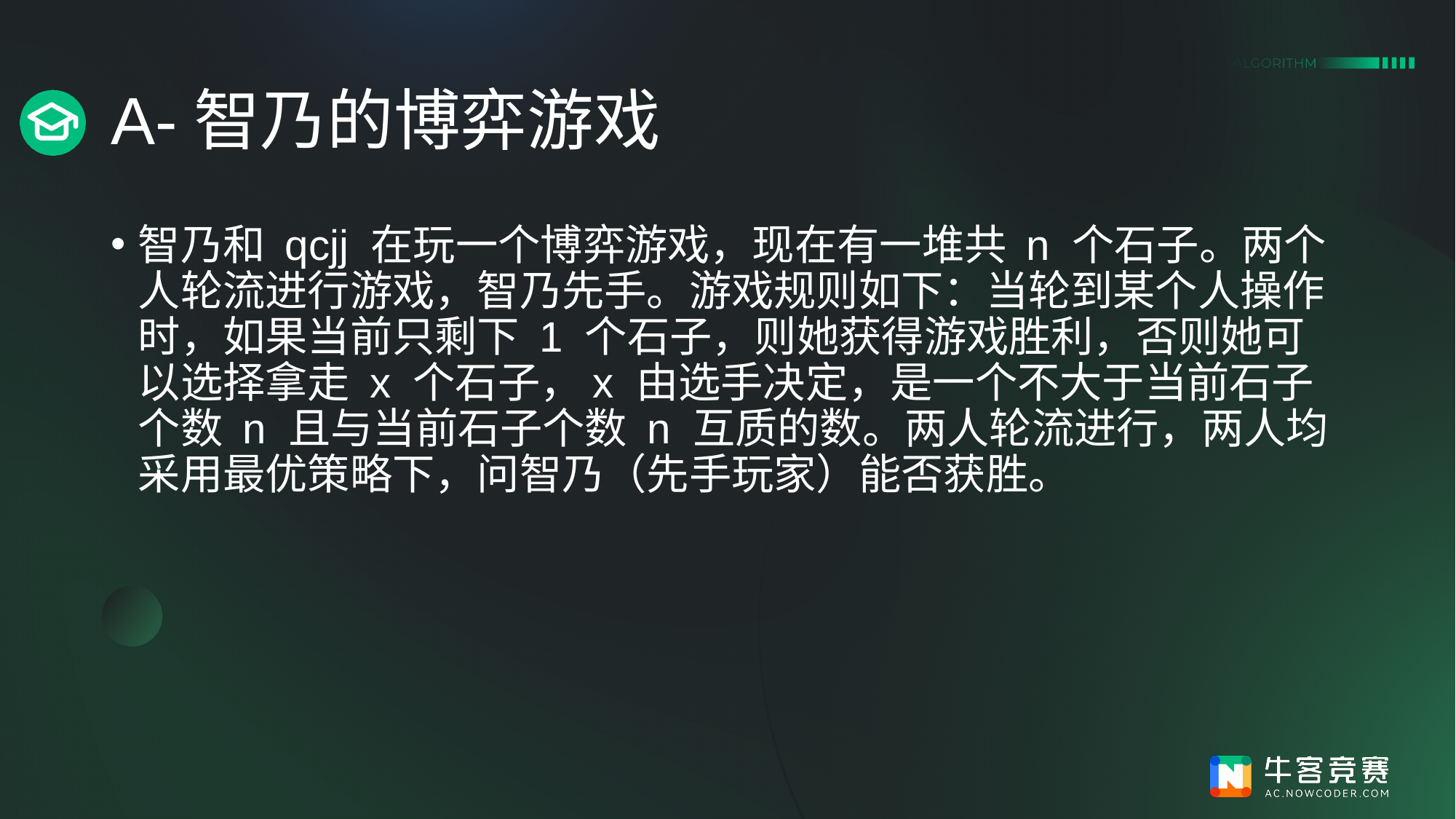

# A-智乃的博弈游戏
智乃和 qcjj 在玩一个博弈游戏，现在有一堆共 n 个石子。两个人轮流进行游戏，智乃先手。游戏规则如下：当轮到某个人操作时，如果当前只剩下 1 个石子，则她获得游戏胜利，否则她可以选择拿走 x 个石子，x 由选手决定，是一个不大于当前石子个数 n 且与当前石子个数 n 互质的数。两人轮流进行，两人均采用最优策略下，问智乃（先手玩家）能否获胜。